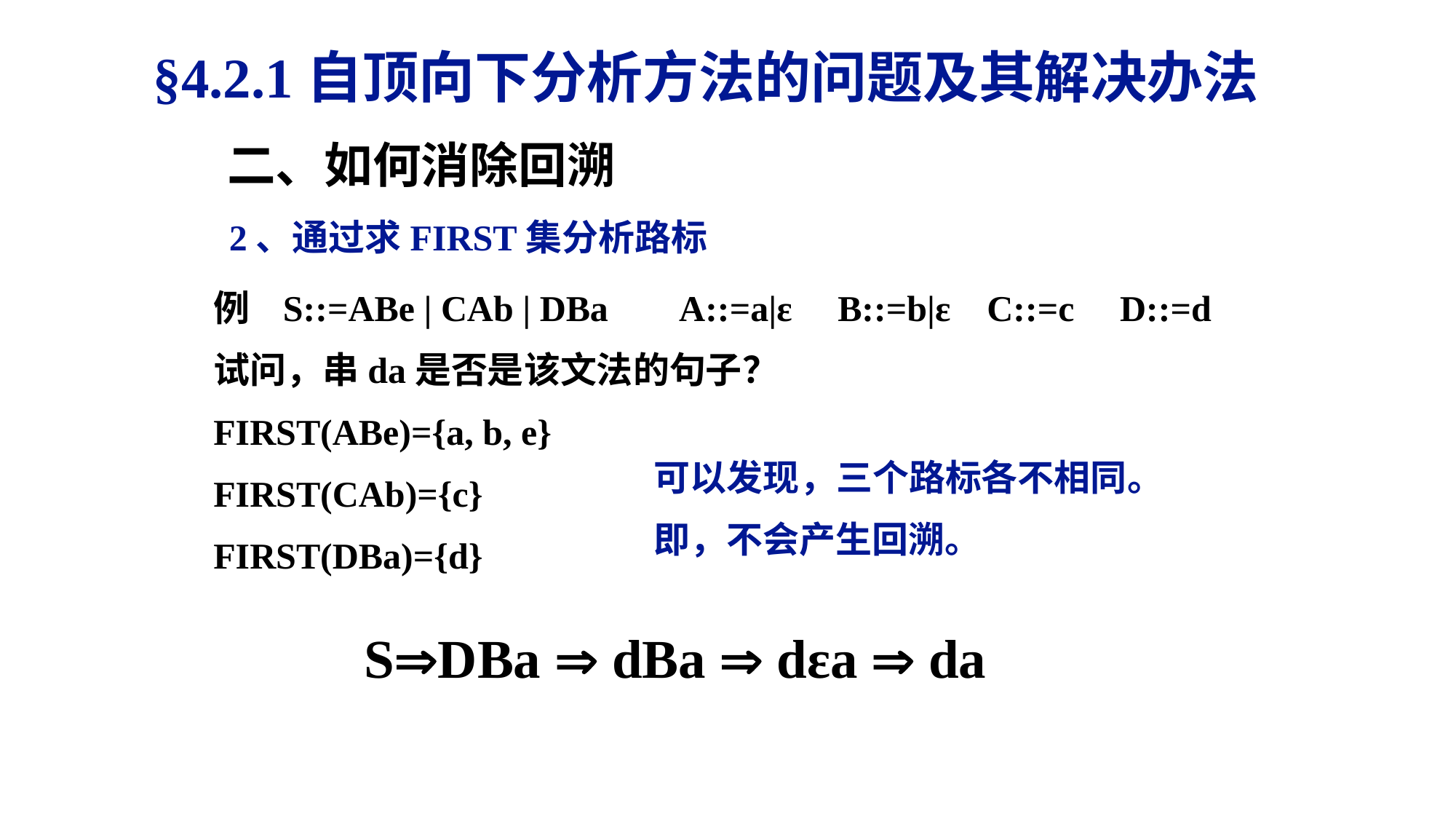

§4.2.1自顶向下分析方法的问题及其解决办法
二、如何消除回溯
2、通过求FIRST集分析路标
例   S::=ABe | CAb | DBa        A::=a|ε     B::=b|ε    C::=c     D::=d
试问，串da是否是该文法的句子？
FIRST(ABe)={a, b, e}
FIRST(CAb)={c}
FIRST(DBa)={d}
可以发现，三个路标各不相同。
即，不会产生回溯。
S⇒DBa ⇒ dBa ⇒ dεa ⇒ da